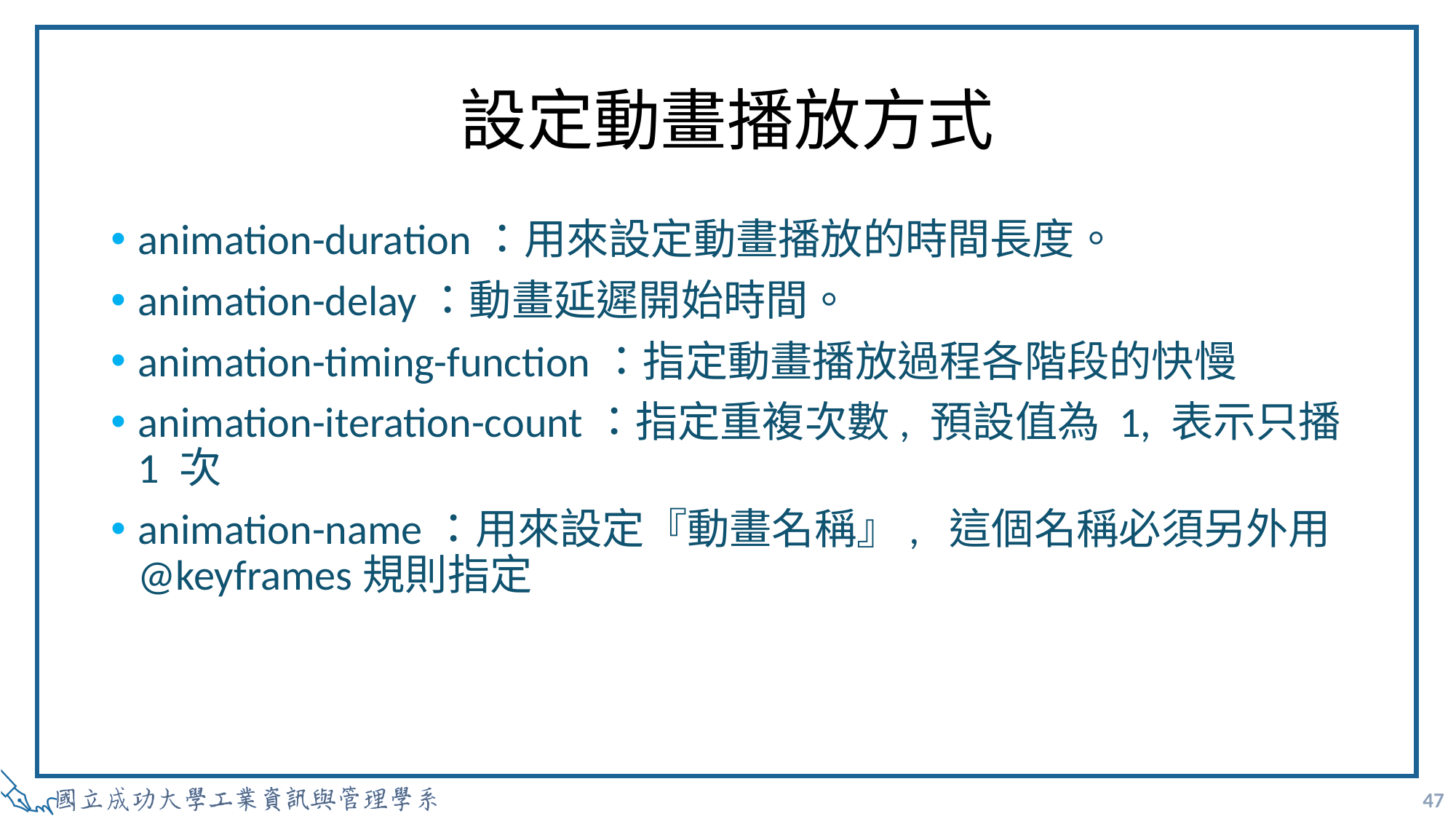

# 設定動畫播放方式
animation-duration：用來設定動畫播放的時間長度。
animation-delay：動畫延遲開始時間。
animation-timing-function：指定動畫播放過程各階段的快慢
animation-iteration-count：指定重複次數, 預設值為 1, 表示只播 1 次
animation-name：用來設定『動畫名稱』,  這個名稱必須另外用  @keyframes規則指定
47